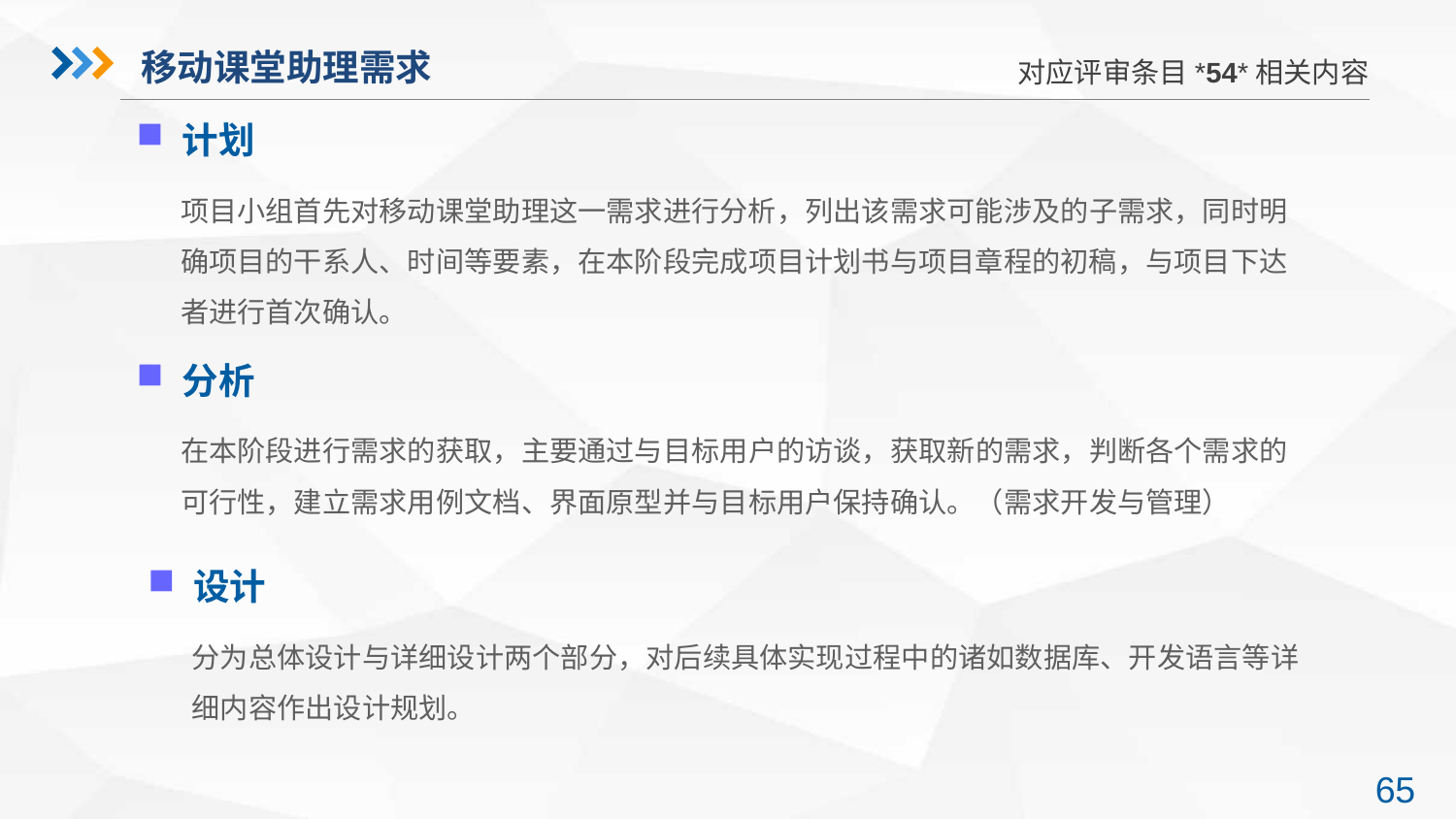

对应评审条目*54*相关内容
移动课堂助理需求
计划
项目小组首先对移动课堂助理这一需求进行分析，列出该需求可能涉及的子需求，同时明确项目的干系人、时间等要素，在本阶段完成项目计划书与项目章程的初稿，与项目下达者进行首次确认。
分析
在本阶段进行需求的获取，主要通过与目标用户的访谈，获取新的需求，判断各个需求的可行性，建立需求用例文档、界面原型并与目标用户保持确认。（需求开发与管理）
设计
分为总体设计与详细设计两个部分，对后续具体实现过程中的诸如数据库、开发语言等详细内容作出设计规划。